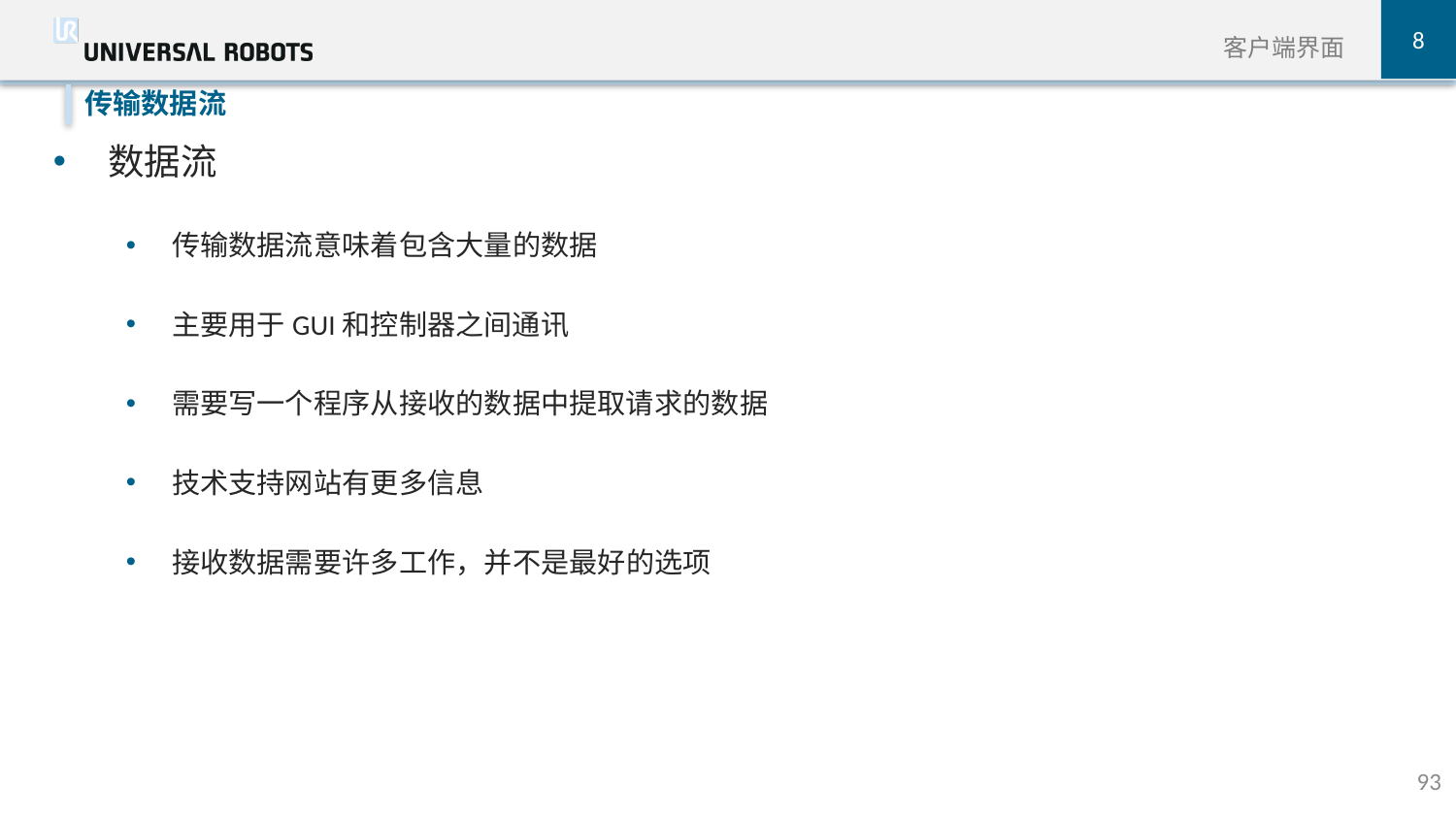

8
客户端界面

数据流

传输数据流意味着包含大量的数据

主要用于GUI和控制器之间通讯

需要写一个程序从接收的数据中提取请求的数据

技术支持网站有更多信息

接收数据需要许多工作，并不是最好的选项

传输数据流
93